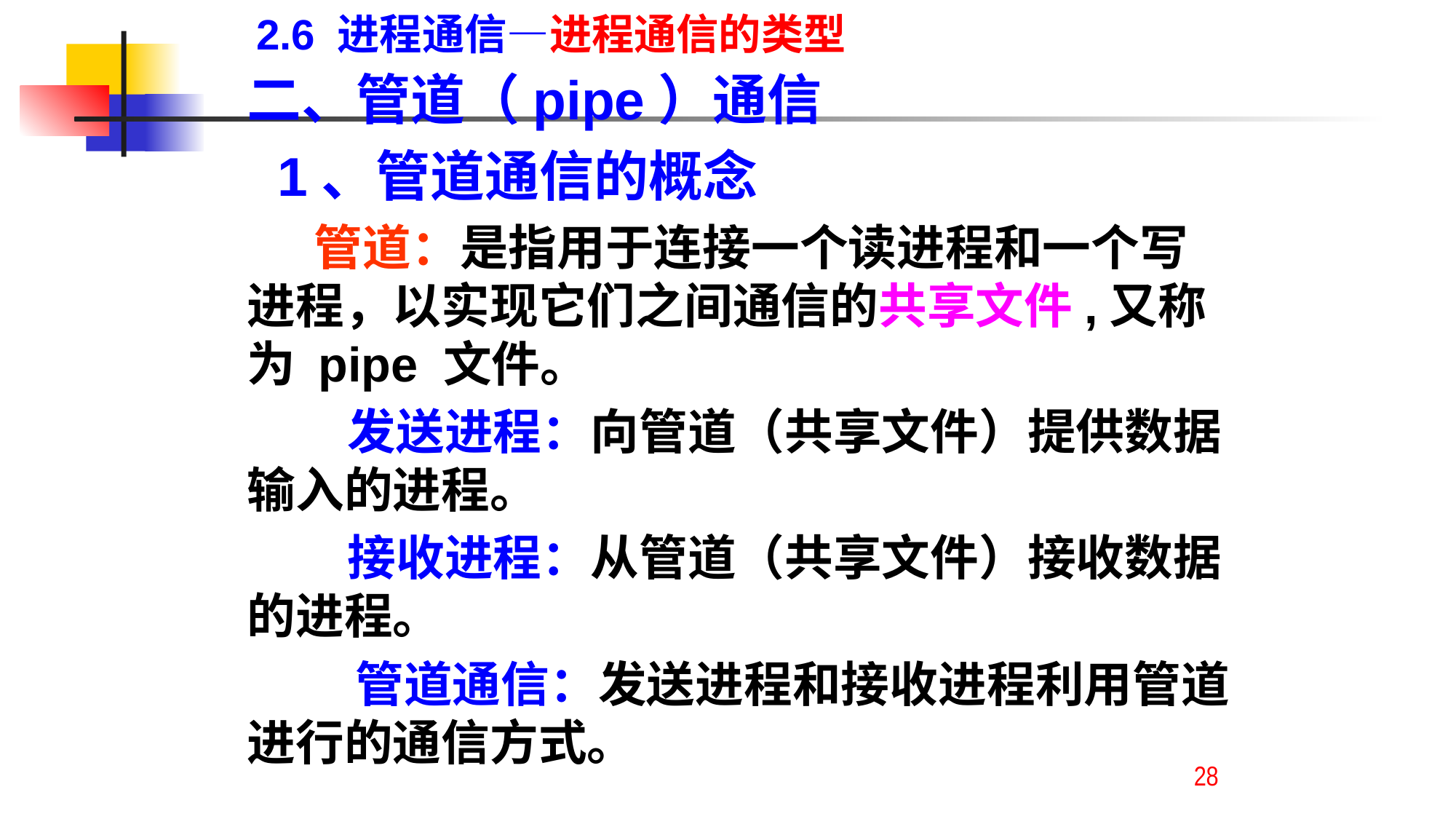

2.6 进程通信—进程通信的类型
二、管道（pipe）通信
  1、管道通信的概念
     管道：是指用于连接一个读进程和一个写进程，以实现它们之间通信的共享文件,又称为 pipe 文件。
        发送进程：向管道（共享文件）提供数据输入的进程。
        接收进程：从管道（共享文件）接收数据的进程。
　　 管道通信：发送进程和接收进程利用管道进行的通信方式。
28